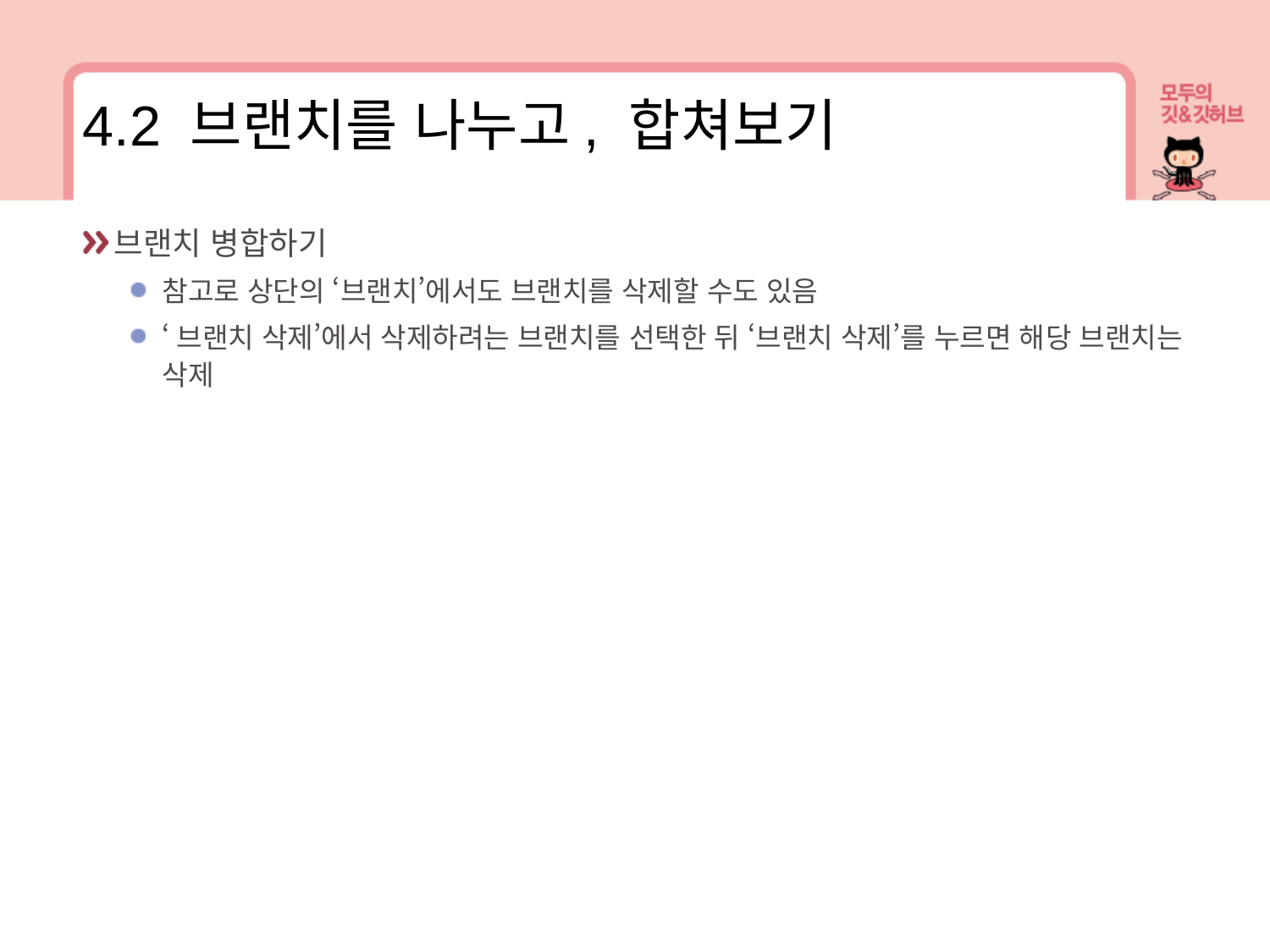

4.2 브랜치를 나누고, 합쳐보기
브랜치 병합하기
참고로 상단의 ‘브랜치’에서도 브랜치를 삭제할 수도 있음
‘브랜치 삭제’에서 삭제하려는 브랜치를 선택한 뒤 ‘브랜치 삭제’를 누르면 해당 브랜치는 삭제